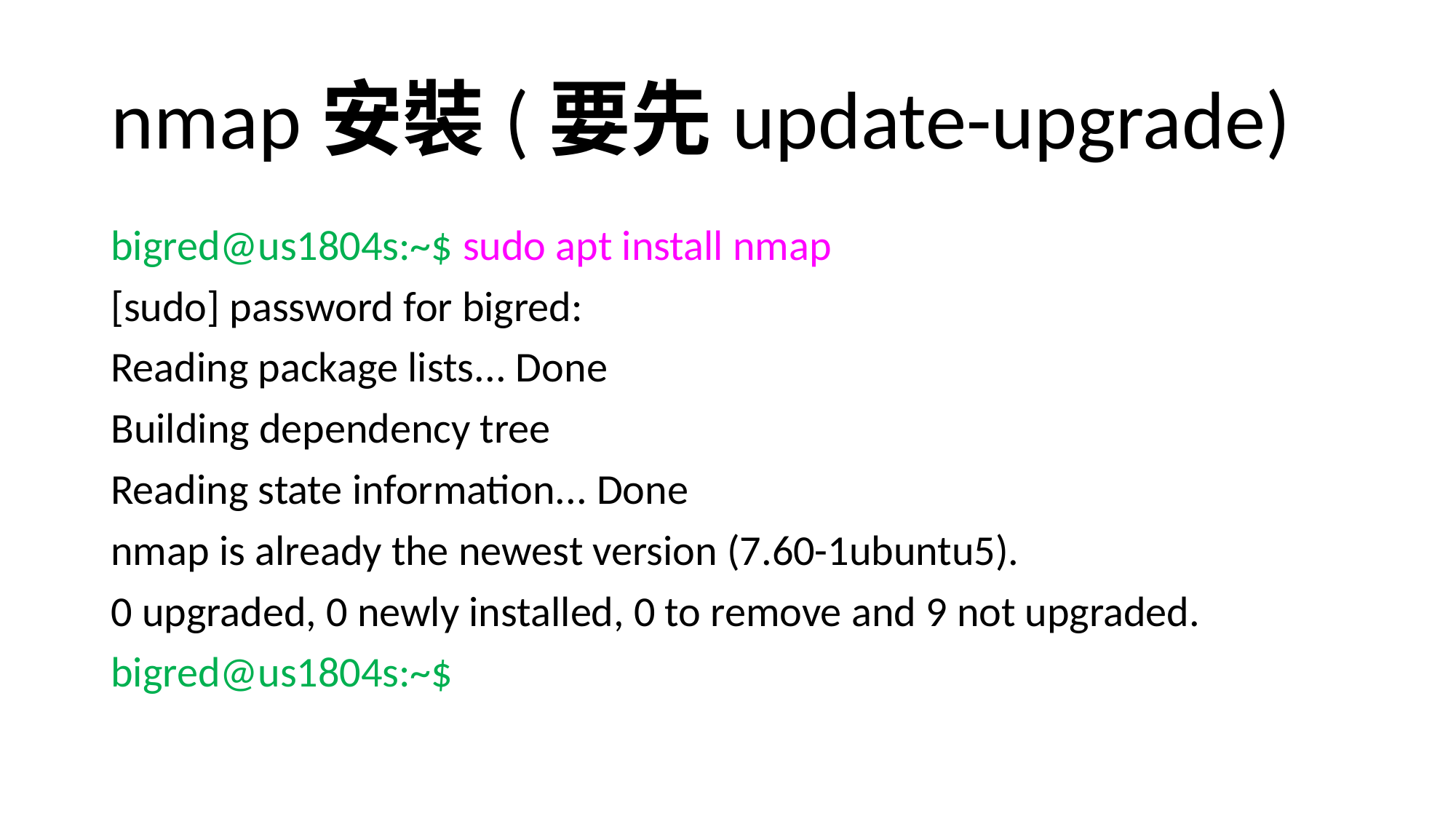

# nmap安裝(要先update-upgrade)
bigred@us1804s:~$ sudo apt install nmap
[sudo] password for bigred:
Reading package lists... Done
Building dependency tree
Reading state information... Done
nmap is already the newest version (7.60-1ubuntu5).
0 upgraded, 0 newly installed, 0 to remove and 9 not upgraded.
bigred@us1804s:~$